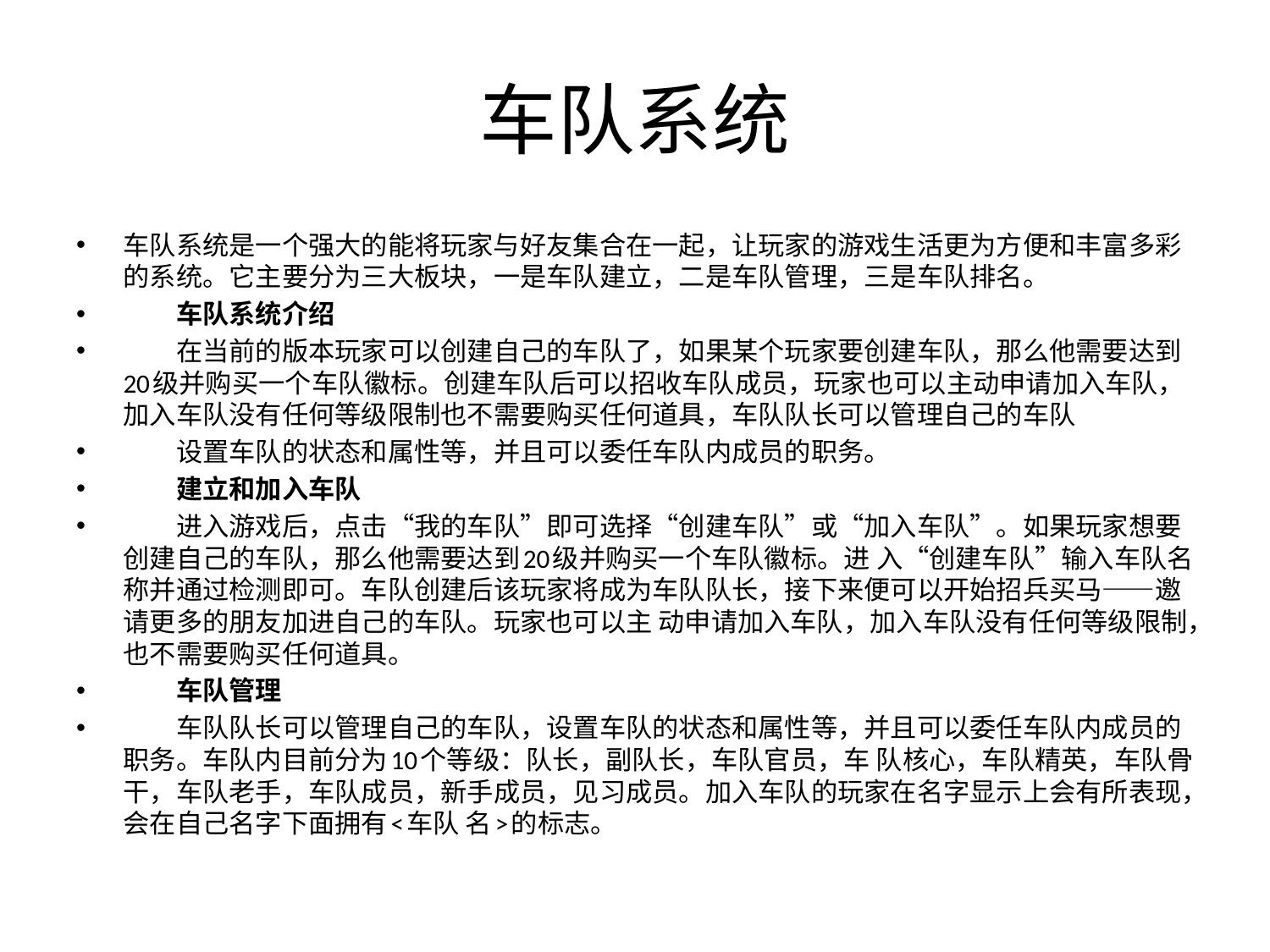

# 车队系统
车队系统是一个强大的能将玩家与好友集合在一起，让玩家的游戏生活更为方便和丰富多彩的系统。它主要分为三大板块，一是车队建立，二是车队管理，三是车队排名。
　　车队系统介绍
　　在当前的版本玩家可以创建自己的车队了，如果某个玩家要创建车队，那么他需要达到20级并购买一个车队徽标。创建车队后可以招收车队成员，玩家也可以主动申请加入车队，加入车队没有任何等级限制也不需要购买任何道具，车队队长可以管理自己的车队
　　设置车队的状态和属性等，并且可以委任车队内成员的职务。
　　建立和加入车队
　　进入游戏后，点击“我的车队”即可选择“创建车队”或“加入车队”。如果玩家想要创建自己的车队，那么他需要达到20级并购买一个车队徽标。进 入“创建车队”输入车队名称并通过检测即可。车队创建后该玩家将成为车队队长，接下来便可以开始招兵买马——邀请更多的朋友加进自己的车队。玩家也可以主 动申请加入车队，加入车队没有任何等级限制，也不需要购买任何道具。
　　车队管理
　　车队队长可以管理自己的车队，设置车队的状态和属性等，并且可以委任车队内成员的职务。车队内目前分为10个等级：队长，副队长，车队官员，车 队核心，车队精英，车队骨干，车队老手，车队成员，新手成员，见习成员。加入车队的玩家在名字显示上会有所表现，会在自己名字下面拥有<车队 名>的标志。